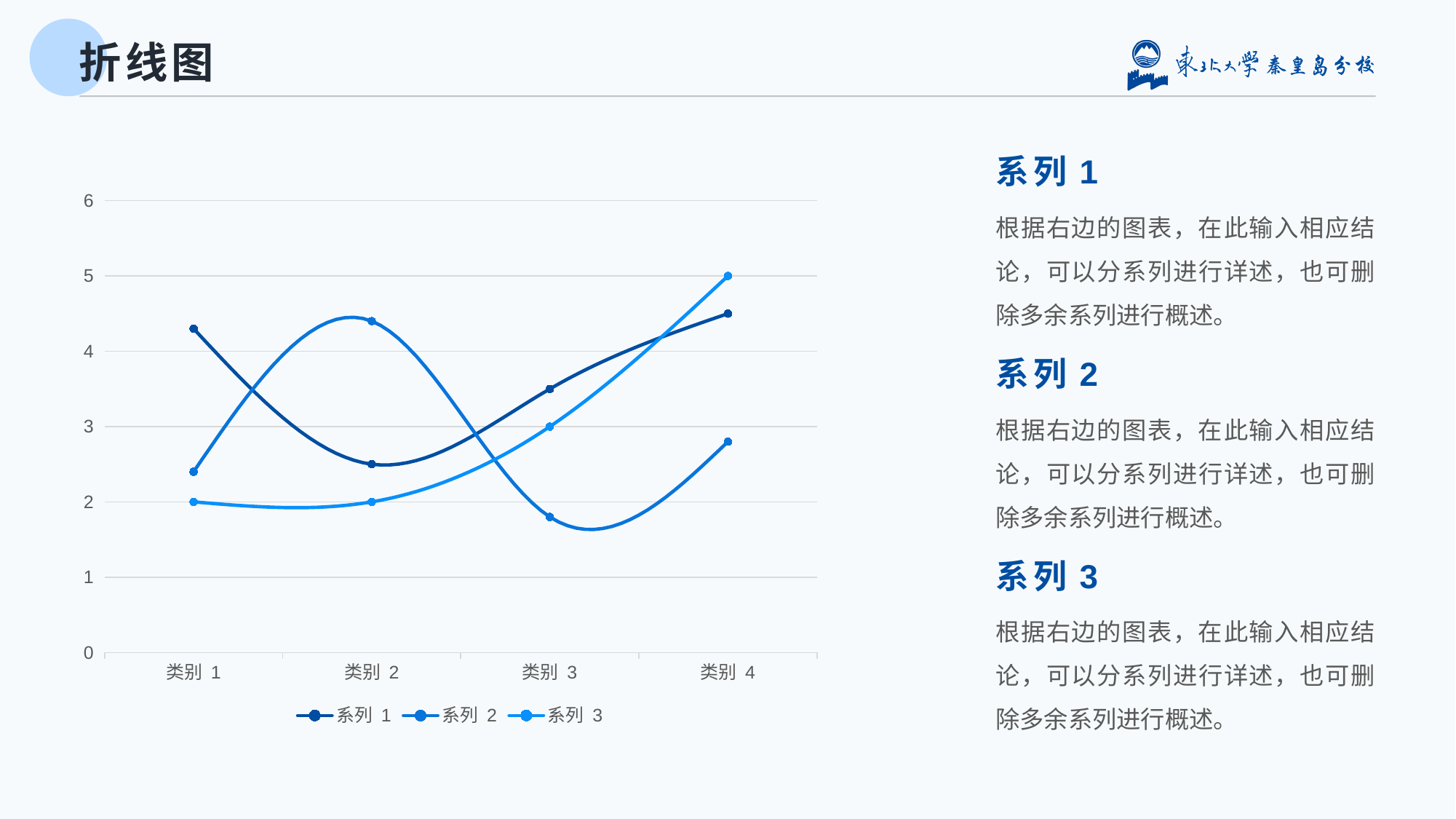

# 折线图
系列1
根据右边的图表，在此输入相应结论，可以分系列进行详述，也可删除多余系列进行概述。

### Chart

| Category | 系列 1 | 系列 2 | 系列 3 |
|---|---|---|---|
| 类别 1 | 4.3 | 2.4 | 2.0 |
| 类别 2 | 2.5 | 4.4 | 2.0 |
| 类别 3 | 3.5 | 1.8 | 3.0 |
| 类别 4 | 4.5 | 2.8 | 5.0 |
系列2
根据右边的图表，在此输入相应结论，可以分系列进行详述，也可删除多余系列进行概述。
系列3
根据右边的图表，在此输入相应结论，可以分系列进行详述，也可删除多余系列进行概述。